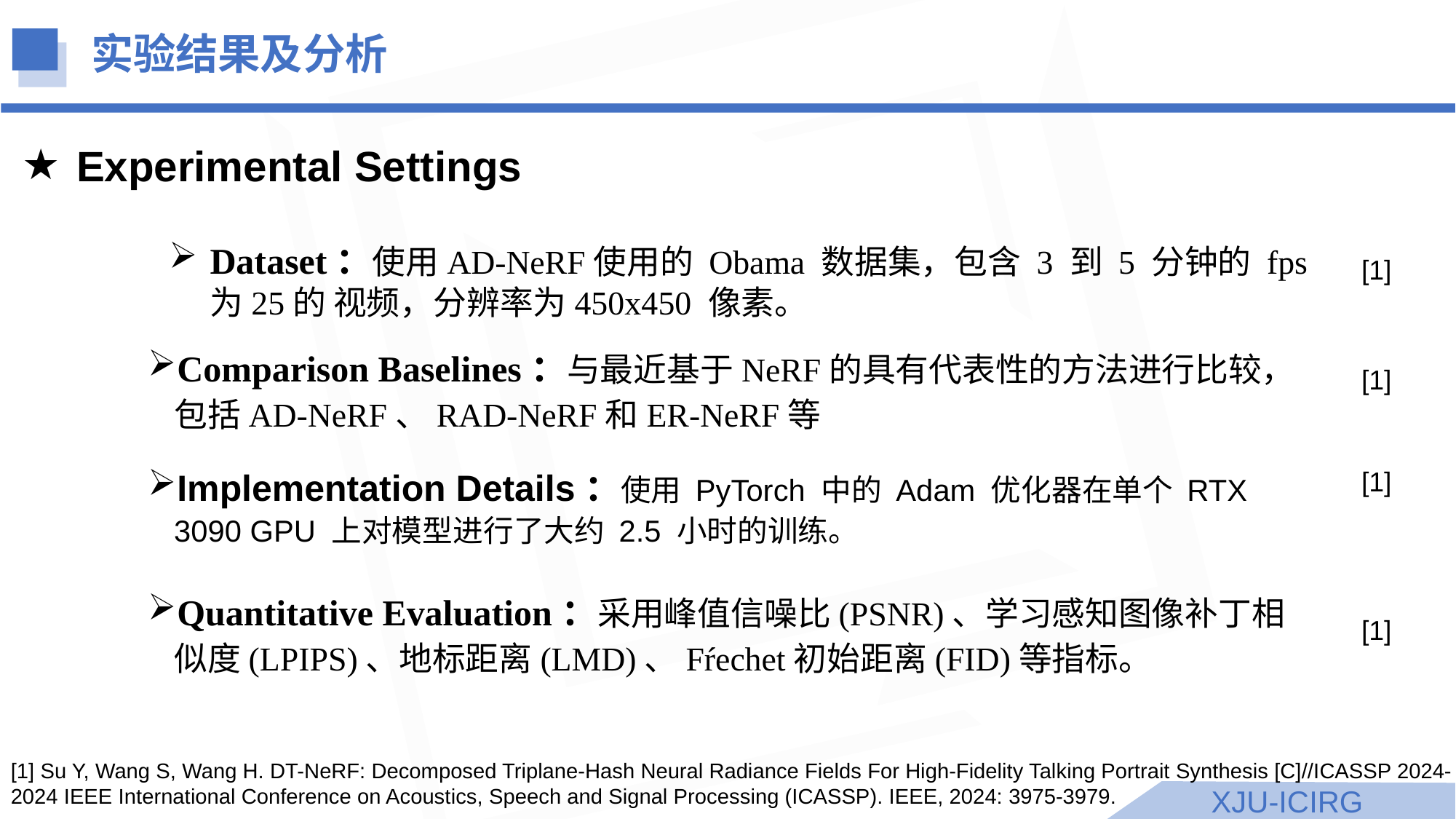

实验结果及分析

Experimental Settings
Dataset：使用AD-NeRF使用的 Obama 数据集，包含 3 到 5 分钟的 fps为25的 视频，分辨率为450x450 像素。
[1]
Comparison Baselines：与最近基于NeRF的具有代表性的方法进行比较，包括AD-NeRF、RAD-NeRF和ER-NeRF等
[1]
Implementation Details：使用 PyTorch 中的 Adam 优化器在单个 RTX 3090 GPU 上对模型进行了大约 2.5 小时的训练。
[1]
Quantitative Evaluation：采用峰值信噪比(PSNR)、学习感知图像补丁相似度(LPIPS)、地标距离(LMD)、Fŕechet初始距离(FID)等指标。
[1]
[1] Su Y, Wang S, Wang H. DT-NeRF: Decomposed Triplane-Hash Neural Radiance Fields For High-Fidelity Talking Portrait Synthesis [C]//ICASSP 2024-2024 IEEE International Conference on Acoustics, Speech and Signal Processing (ICASSP). IEEE, 2024: 3975-3979.
XJU-ICIRG